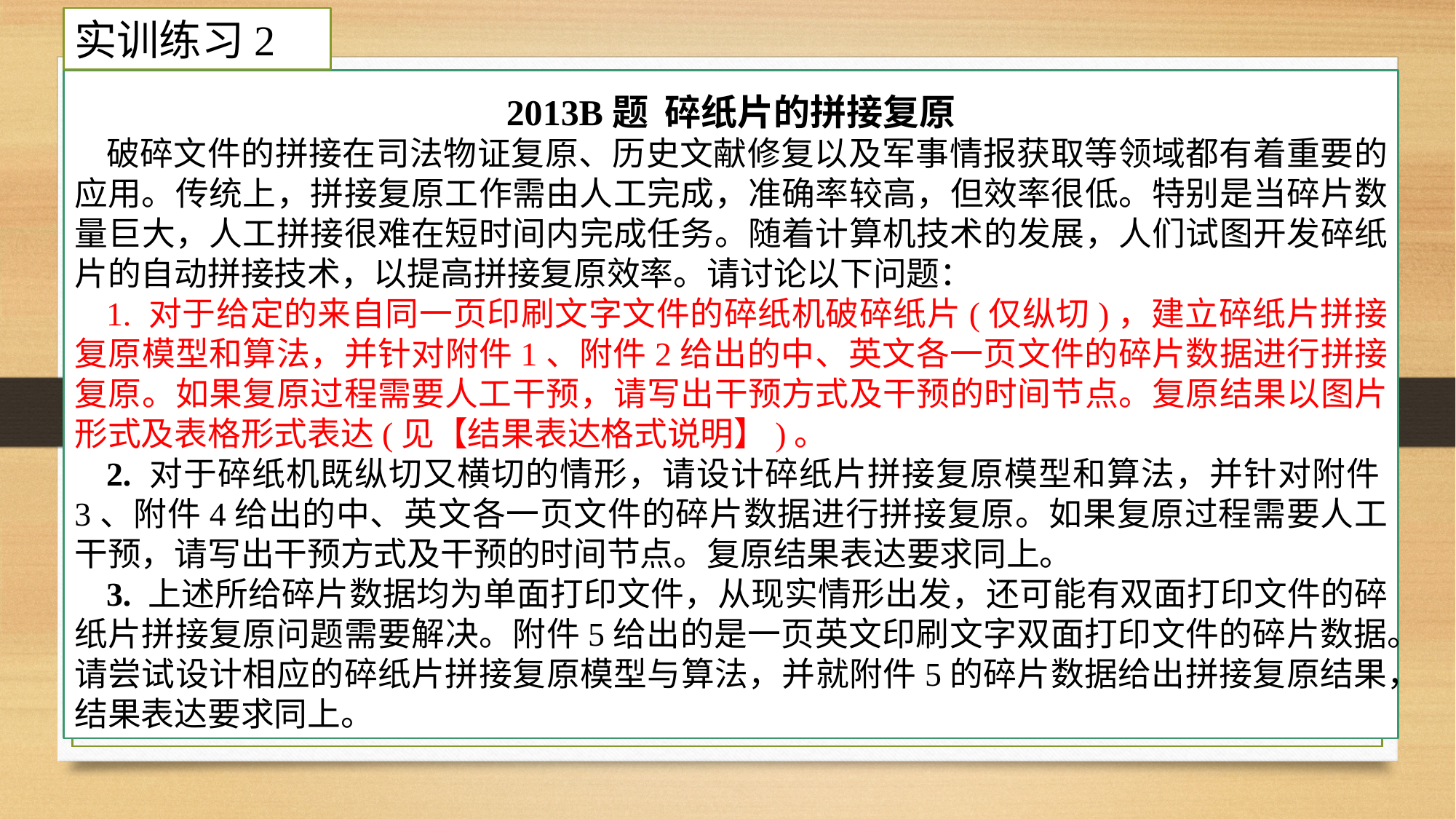

实训练习2
2013B题  碎纸片的拼接复原
破碎文件的拼接在司法物证复原、历史文献修复以及军事情报获取等领域都有着重要的应用。传统上，拼接复原工作需由人工完成，准确率较高，但效率很低。特别是当碎片数量巨大，人工拼接很难在短时间内完成任务。随着计算机技术的发展，人们试图开发碎纸片的自动拼接技术，以提高拼接复原效率。请讨论以下问题：
1. 对于给定的来自同一页印刷文字文件的碎纸机破碎纸片(仅纵切)，建立碎纸片拼接复原模型和算法，并针对附件1、附件2给出的中、英文各一页文件的碎片数据进行拼接复原。如果复原过程需要人工干预，请写出干预方式及干预的时间节点。复原结果以图片形式及表格形式表达(见【结果表达格式说明】)。
2. 对于碎纸机既纵切又横切的情形，请设计碎纸片拼接复原模型和算法，并针对附件3、附件4给出的中、英文各一页文件的碎片数据进行拼接复原。如果复原过程需要人工干预，请写出干预方式及干预的时间节点。复原结果表达要求同上。
3. 上述所给碎片数据均为单面打印文件，从现实情形出发，还可能有双面打印文件的碎纸片拼接复原问题需要解决。附件5给出的是一页英文印刷文字双面打印文件的碎片数据。请尝试设计相应的碎纸片拼接复原模型与算法，并就附件5的碎片数据给出拼接复原结果，结果表达要求同上。

7/27/2020